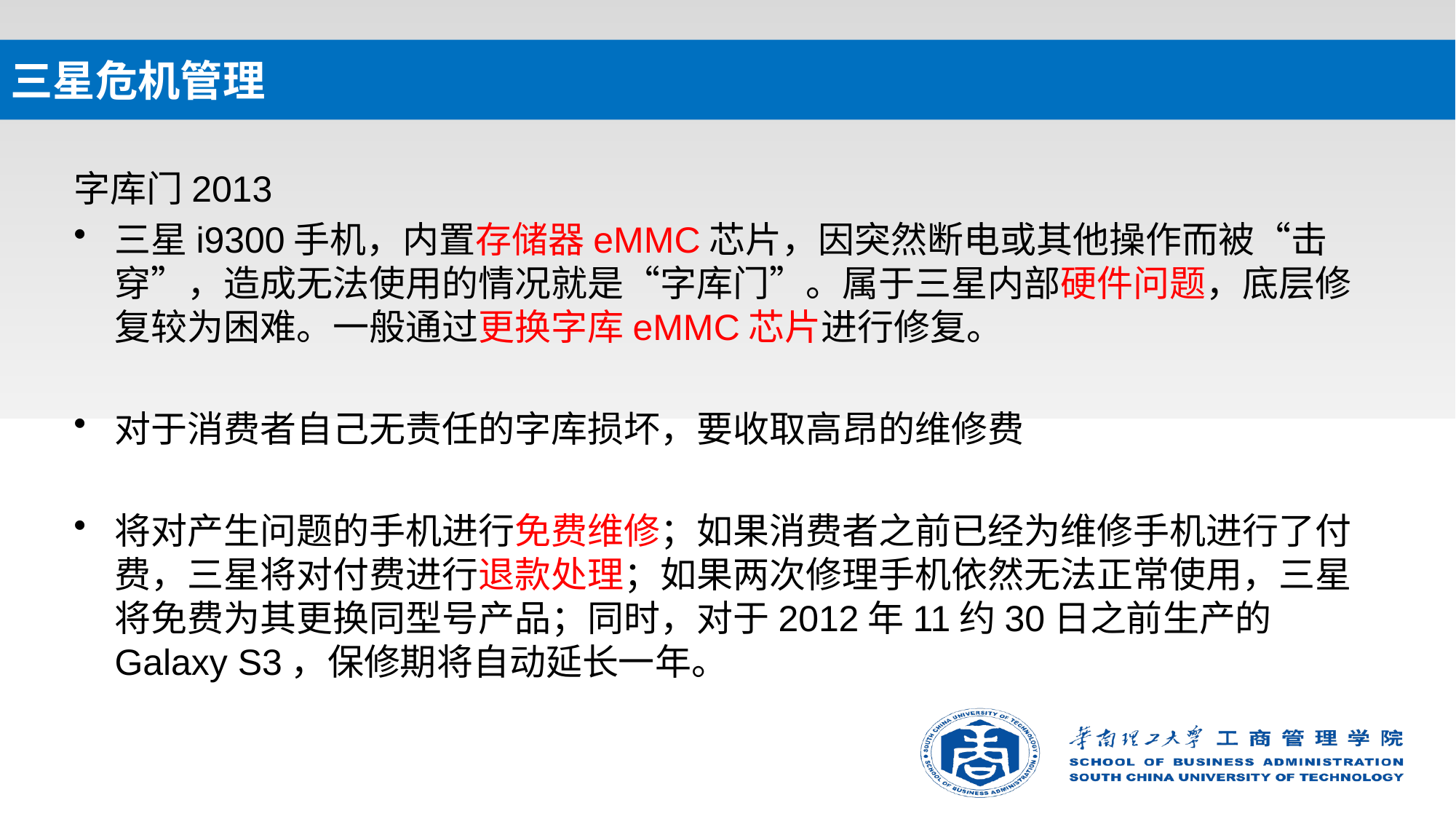

# 三星危机管理
字库门2013
三星i9300手机，内置存储器eMMC芯片，因突然断电或其他操作而被“击穿”，造成无法使用的情况就是“字库门”。属于三星内部硬件问题，底层修复较为困难。一般通过更换字库eMMC芯片进行修复。

对于消费者自己无责任的字库损坏，要收取高昂的维修费

将对产生问题的手机进行免费维修；如果消费者之前已经为维修手机进行了付费，三星将对付费进行退款处理；如果两次修理手机依然无法正常使用，三星将免费为其更换同型号产品；同时，对于2012年11约30日之前生产的Galaxy S3，保修期将自动延长一年。